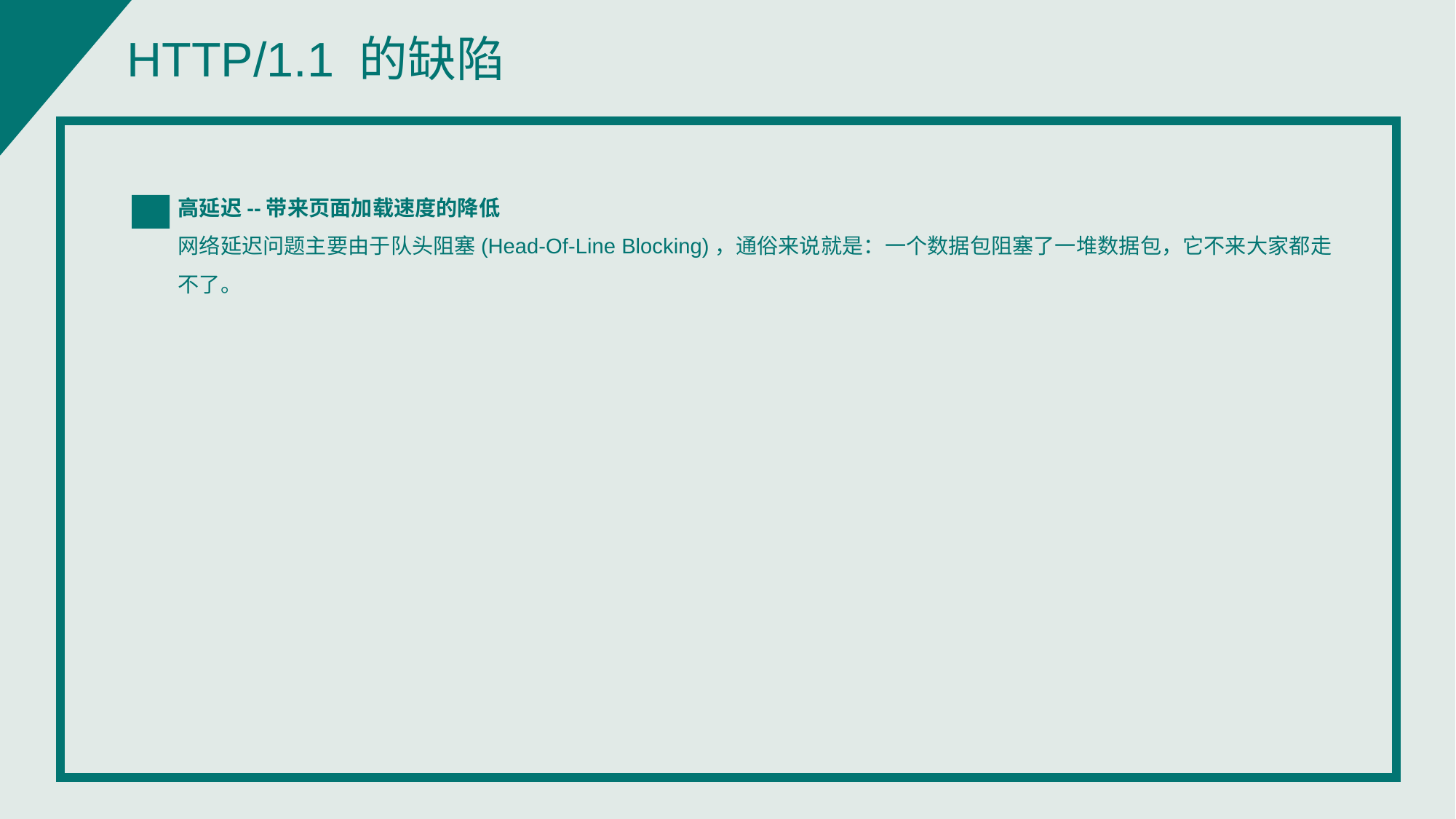

HTTP/1.1 的缺陷

高延迟--带来页面加载速度的降低
网络延迟问题主要由于队头阻塞(Head-Of-Line Blocking)，通俗来说就是：一个数据包阻塞了一堆数据包，它不来大家都走不了。